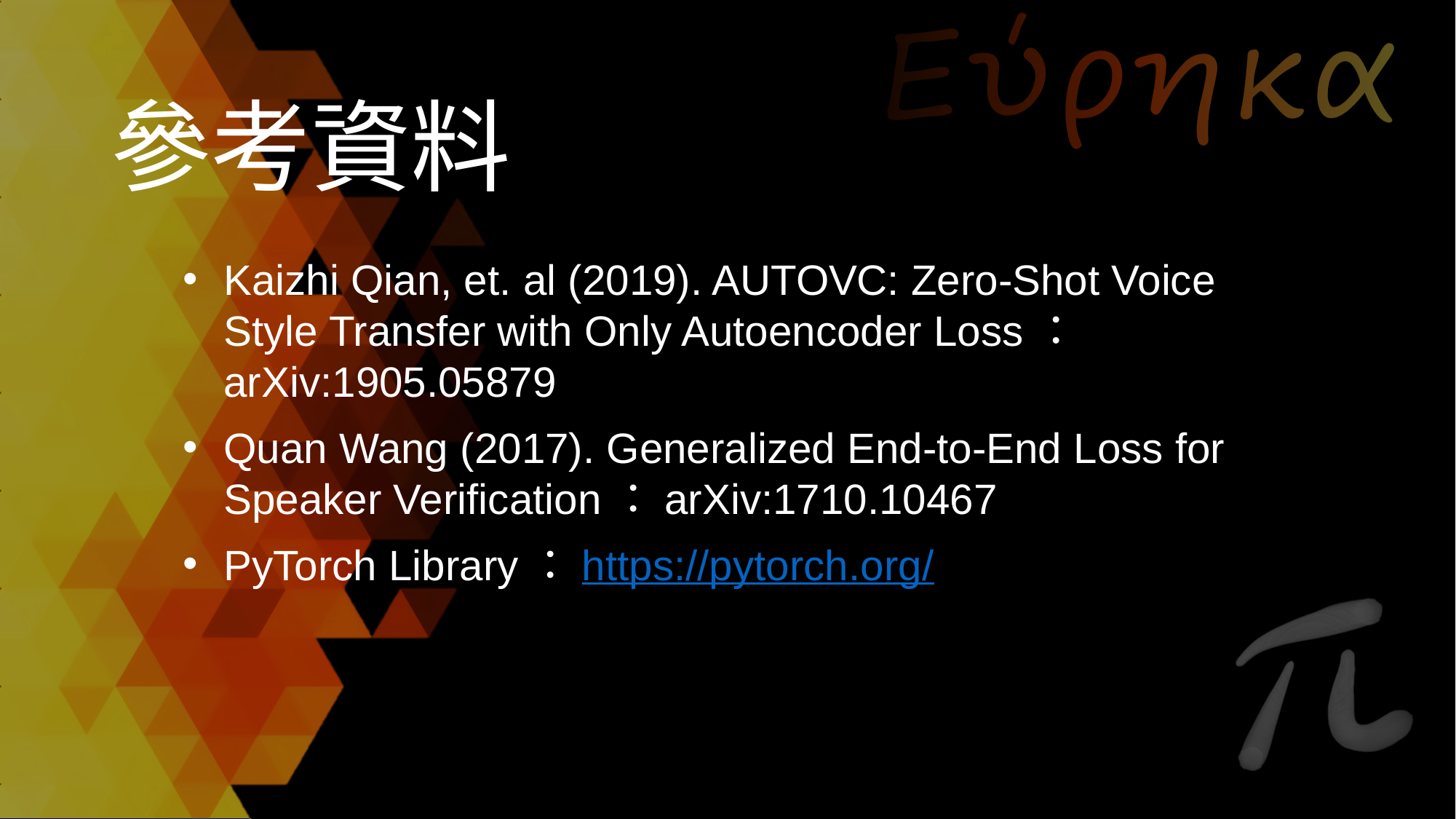

# 參考資料
Kaizhi Qian, et. al (2019). AUTOVC: Zero-Shot Voice Style Transfer with Only Autoencoder Loss：arXiv:1905.05879
Quan Wang (2017). Generalized End-to-End Loss for Speaker Verification：arXiv:1710.10467
PyTorch Library：https://pytorch.org/